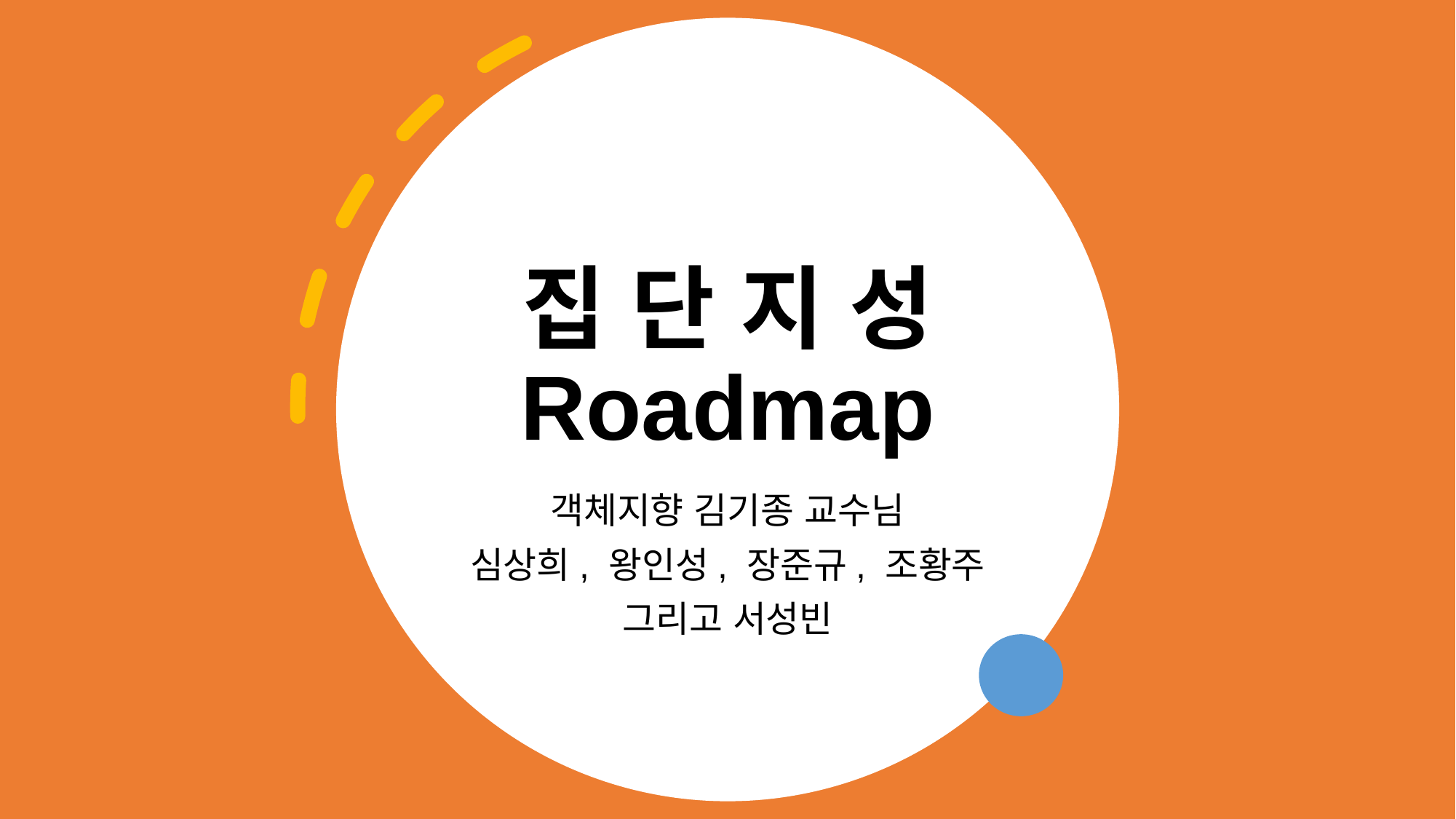

# 집 단 지 성 Roadmap
객체지향 김기종 교수님
심상희, 왕인성, 장준규, 조황주
그리고 서성빈